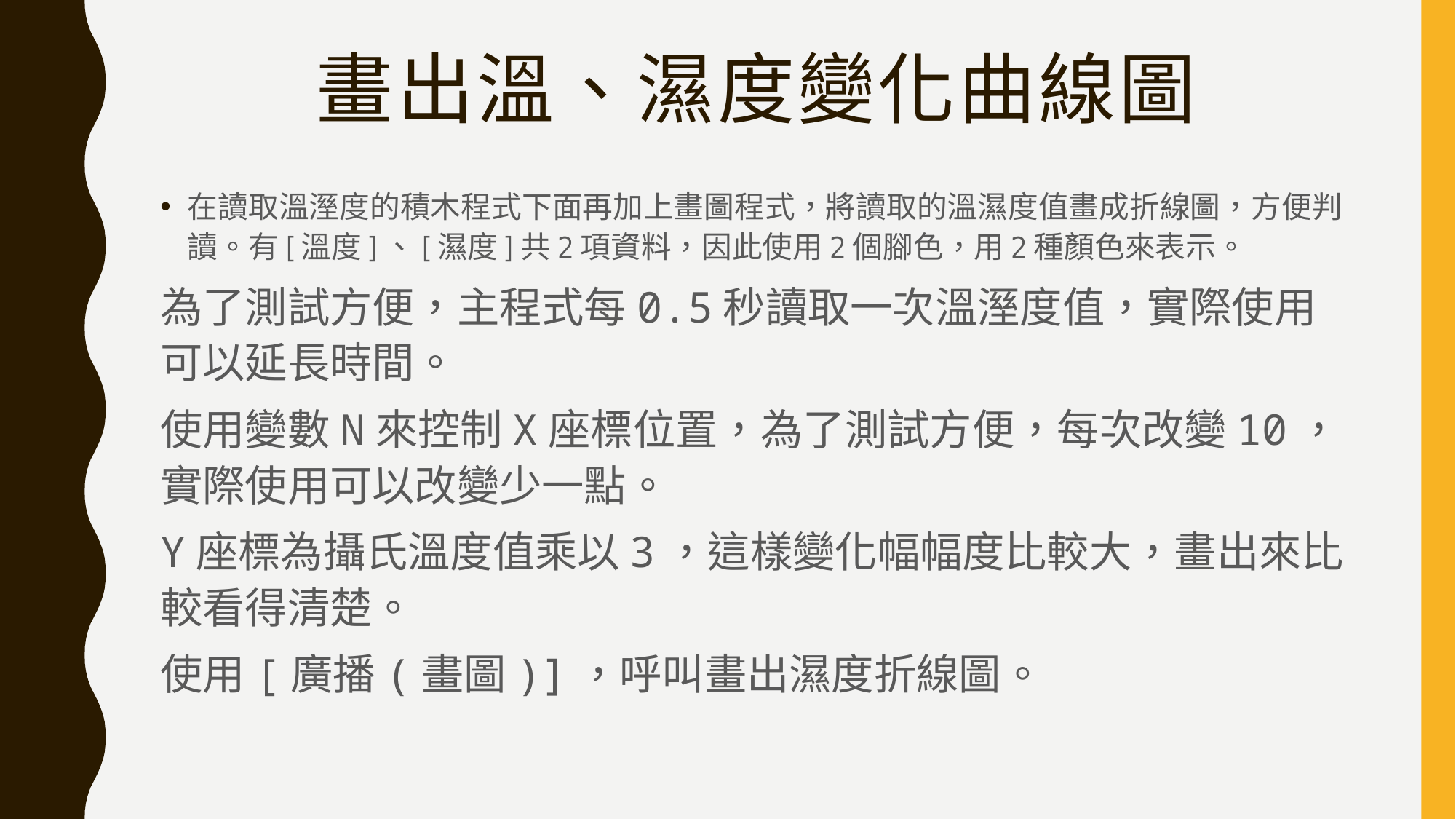

# 畫出溫、濕度變化曲線圖
在讀取溫溼度的積木程式下面再加上畫圖程式，將讀取的溫濕度值畫成折線圖，方便判讀。有[溫度]、[濕度]共2項資料，因此使用2個腳色，用2種顏色來表示。
為了測試方便，主程式每0.5秒讀取一次溫溼度值，實際使用可以延長時間。
使用變數N來控制X座標位置，為了測試方便，每次改變10，實際使用可以改變少一點。
Y座標為攝氏溫度值乘以3，這樣變化幅幅度比較大，畫出來比較看得清楚。
使用[廣播(畫圖)]，呼叫畫出濕度折線圖。